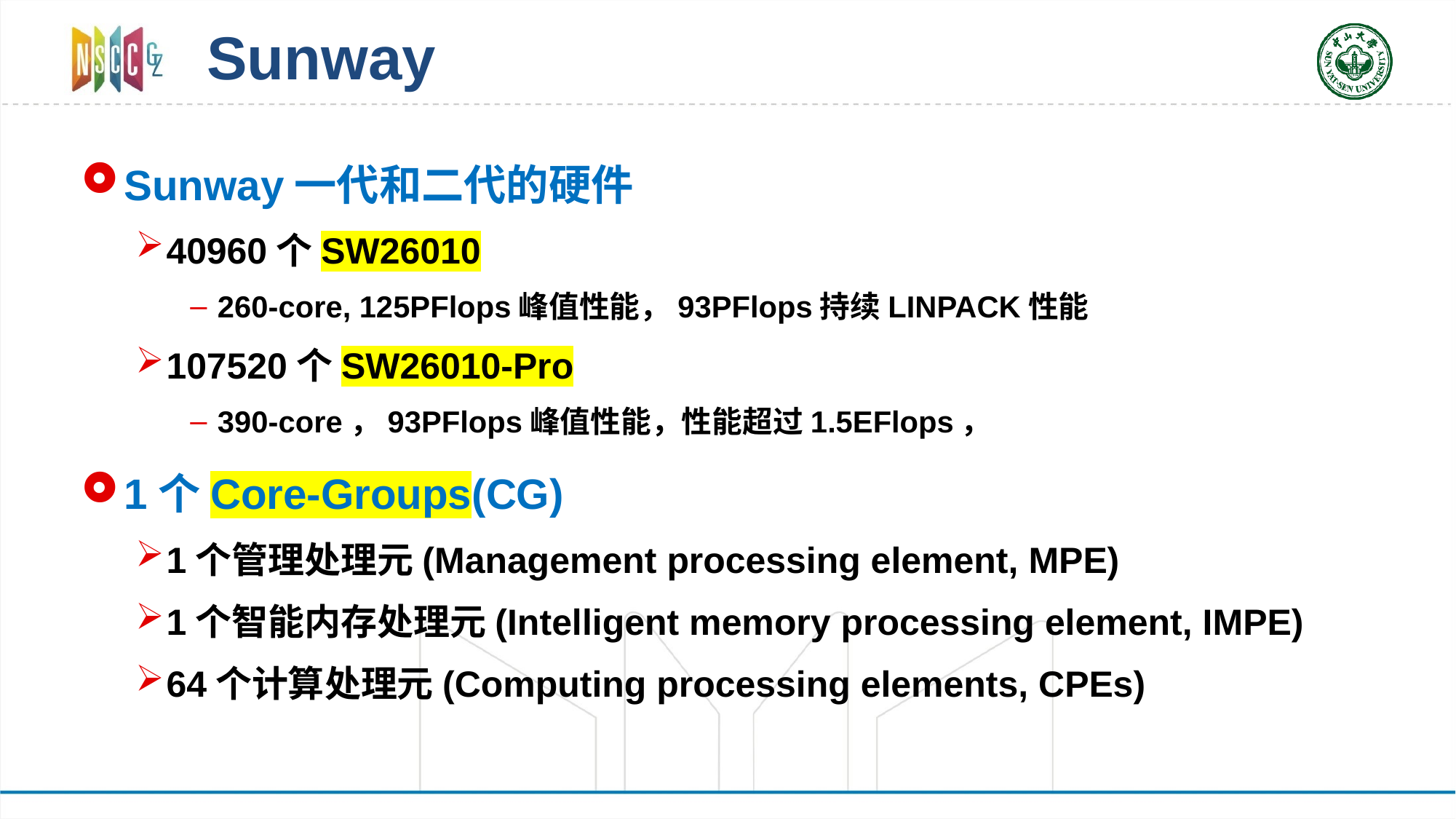

# Sunway
Sunway一代和二代的硬件
40960个SW26010
260-core, 125PFlops峰值性能，93PFlops持续LINPACK性能
107520个SW26010-Pro
390-core，93PFlops峰值性能，性能超过1.5EFlops，
1个Core-Groups(CG)
1个管理处理元(Management processing element, MPE)
1个智能内存处理元(Intelligent memory processing element, IMPE)
64个计算处理元(Computing processing elements, CPEs)